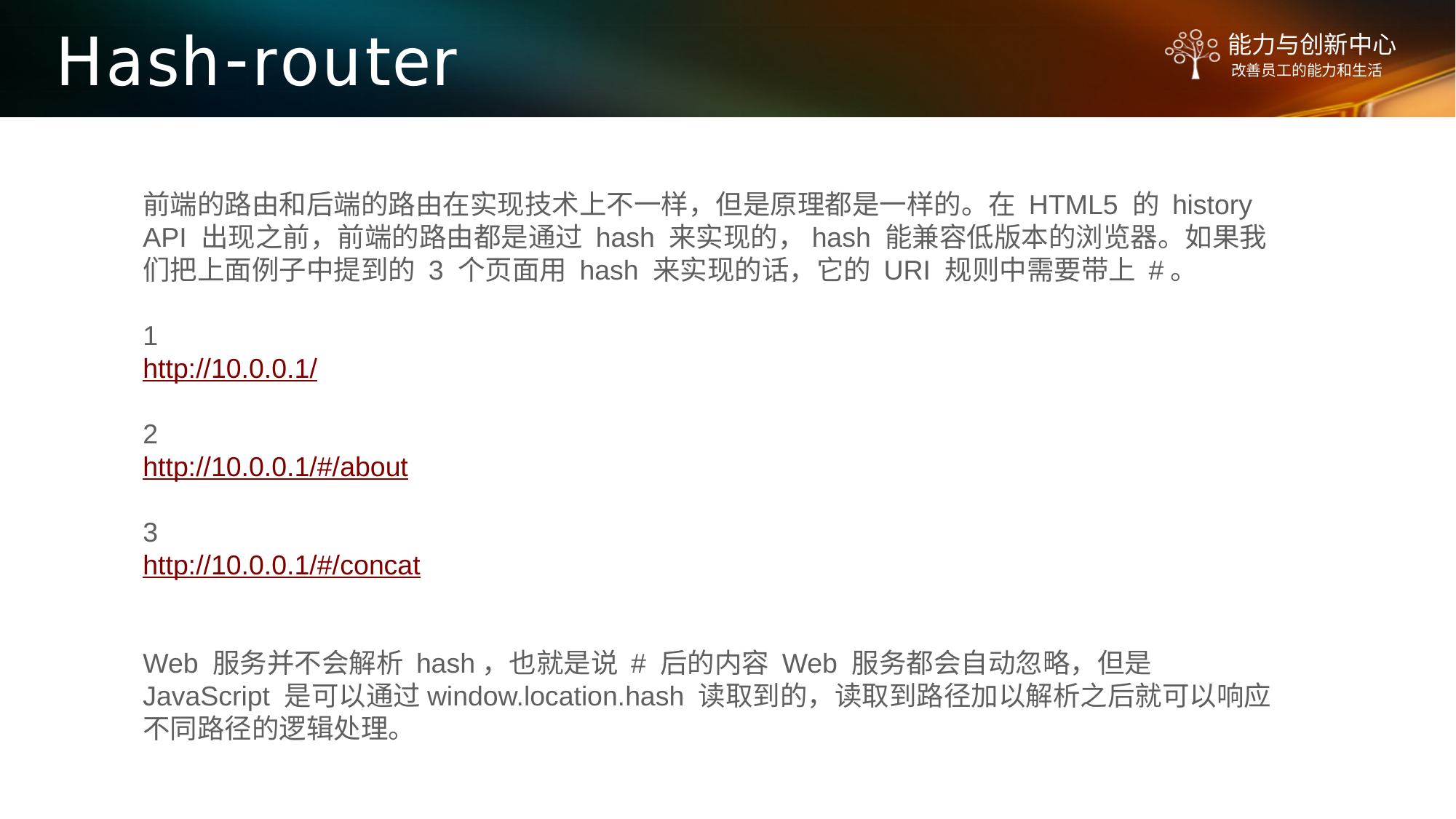

Hash-router
前端的路由和后端的路由在实现技术上不一样，但是原理都是一样的。在 HTML5 的 history API 出现之前，前端的路由都是通过 hash 来实现的，hash 能兼容低版本的浏览器。如果我们把上面例子中提到的 3 个页面用 hash 来实现的话，它的 URI 规则中需要带上 #。

1
http://10.0.0.1/

2
http://10.0.0.1/#/about

3
http://10.0.0.1/#/concat

Web 服务并不会解析 hash，也就是说 # 后的内容 Web 服务都会自动忽略，但是 JavaScript 是可以通过window.location.hash 读取到的，读取到路径加以解析之后就可以响应不同路径的逻辑处理。